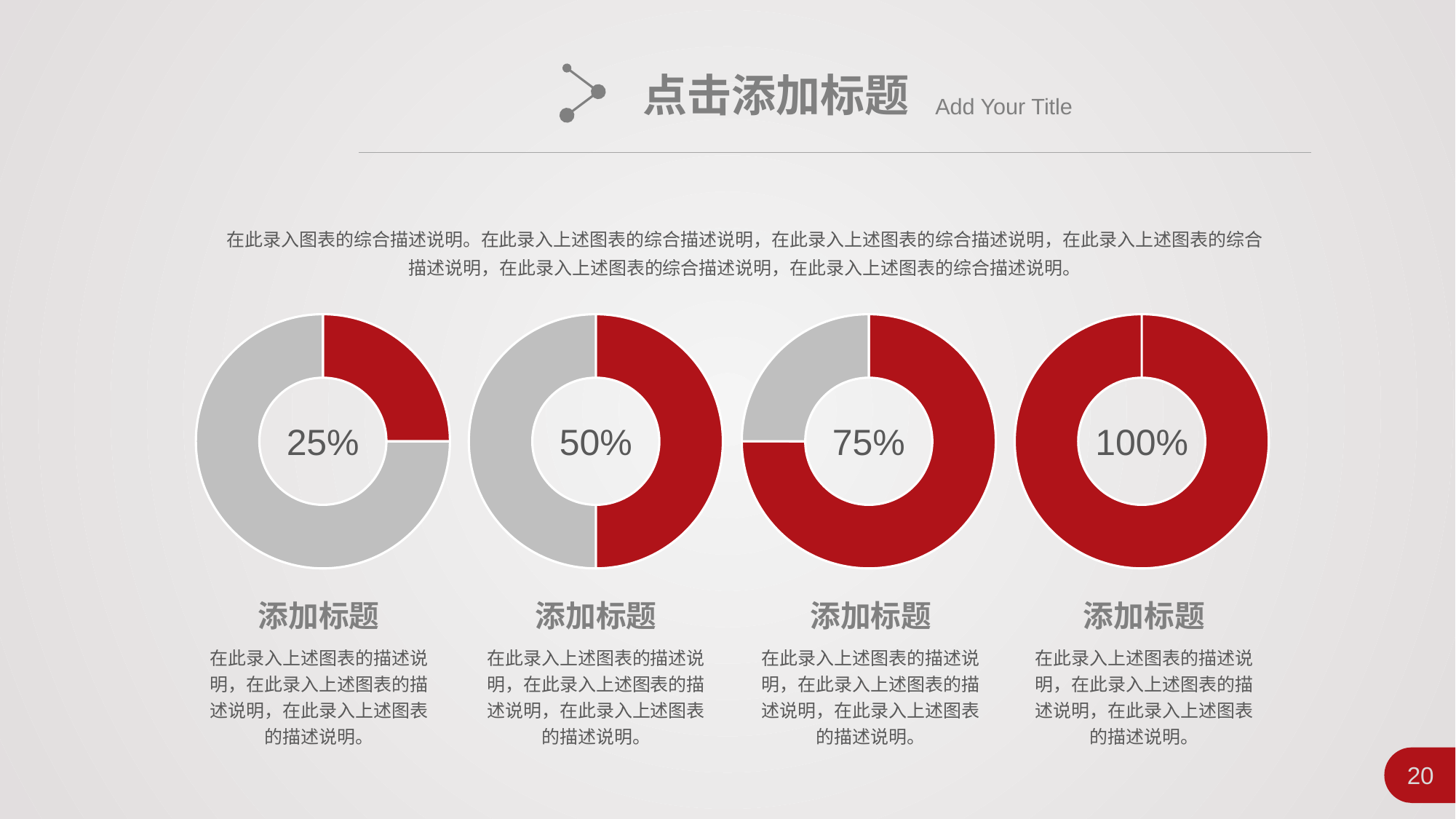

点击添加标题
Add Your Title
在此录入图表的综合描述说明。在此录入上述图表的综合描述说明，在此录入上述图表的综合描述说明，在此录入上述图表的综合描述说明，在此录入上述图表的综合描述说明，在此录入上述图表的综合描述说明。

### Chart

| Category | 列2 |
|---|---|
| A | 25.0 |
| 第二季度 | 75.0 |

### Chart

| Category | 列2 |
|---|---|
| A | 50.0 |
| B | 50.0 |

### Chart

| Category | 列2 |
|---|---|
| A | 75.0 |
| B | 25.0 |

### Chart

| Category | 列2 |
|---|---|
| 第一季度 | 100.0 |
| 第二季度 | 0.0 |
25%
50%
75%
100%
添加标题
添加标题
添加标题
添加标题
在此录入上述图表的描述说明，在此录入上述图表的描述说明，在此录入上述图表的描述说明。
在此录入上述图表的描述说明，在此录入上述图表的描述说明，在此录入上述图表的描述说明。
在此录入上述图表的描述说明，在此录入上述图表的描述说明，在此录入上述图表的描述说明。
在此录入上述图表的描述说明，在此录入上述图表的描述说明，在此录入上述图表的描述说明。